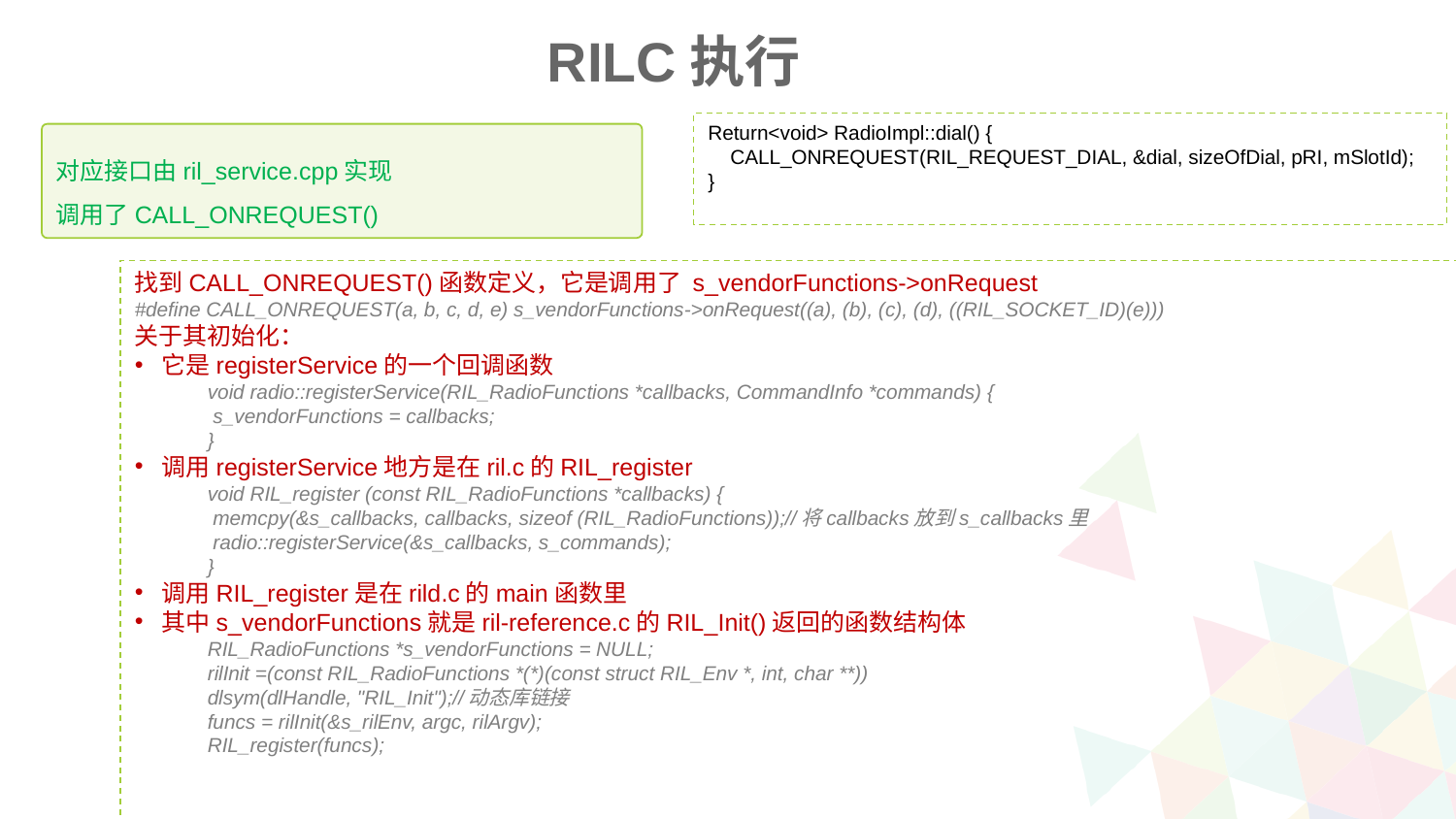

RILC执行
Return<void> RadioImpl::dial() {
    CALL_ONREQUEST(RIL_REQUEST_DIAL, &dial, sizeOfDial, pRI, mSlotId);
}

对应接口由ril_service.cpp实现
调用了CALL_ONREQUEST()
找到CALL_ONREQUEST()函数定义，它是调用了 s_vendorFunctions->onRequest
#define CALL_ONREQUEST(a, b, c, d, e) s_vendorFunctions->onRequest((a), (b), (c), (d), ((RIL_SOCKET_ID)(e)))
关于其初始化：
它是registerService的一个回调函数
void radio::registerService(RIL_RadioFunctions *callbacks, CommandInfo *commands) {
 s_vendorFunctions = callbacks;
}
调用registerService地方是在ril.c的RIL_register
void RIL_register (const RIL_RadioFunctions *callbacks) {
 memcpy(&s_callbacks, callbacks, sizeof (RIL_RadioFunctions));//将callbacks放到s_callbacks里
 radio::registerService(&s_callbacks, s_commands);
}
调用RIL_register是在rild.c的main函数里
其中s_vendorFunctions就是ril-reference.c的RIL_Init()返回的函数结构体
RIL_RadioFunctions *s_vendorFunctions = NULL;
rilInit =(const RIL_RadioFunctions *(*)(const struct RIL_Env *, int, char **))
dlsym(dlHandle, "RIL_Init");//动态库链接
funcs = rilInit(&s_rilEnv, argc, rilArgv);
RIL_register(funcs);